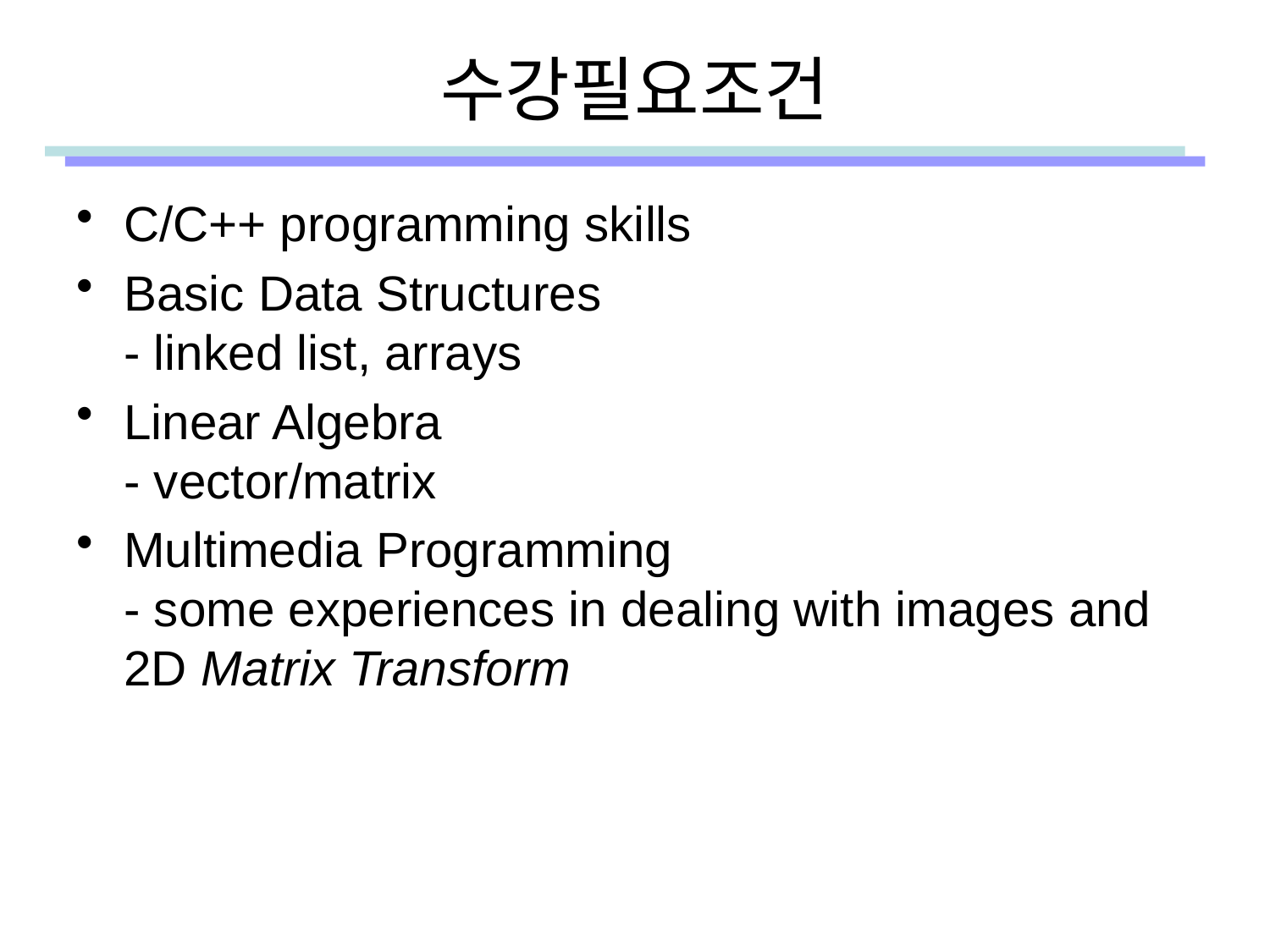

# 수강필요조건
C/C++ programming skills
Basic Data Structures
- linked list, arrays
Linear Algebra
- vector/matrix
Multimedia Programming
- some experiences in dealing with images and 2D Matrix Transform